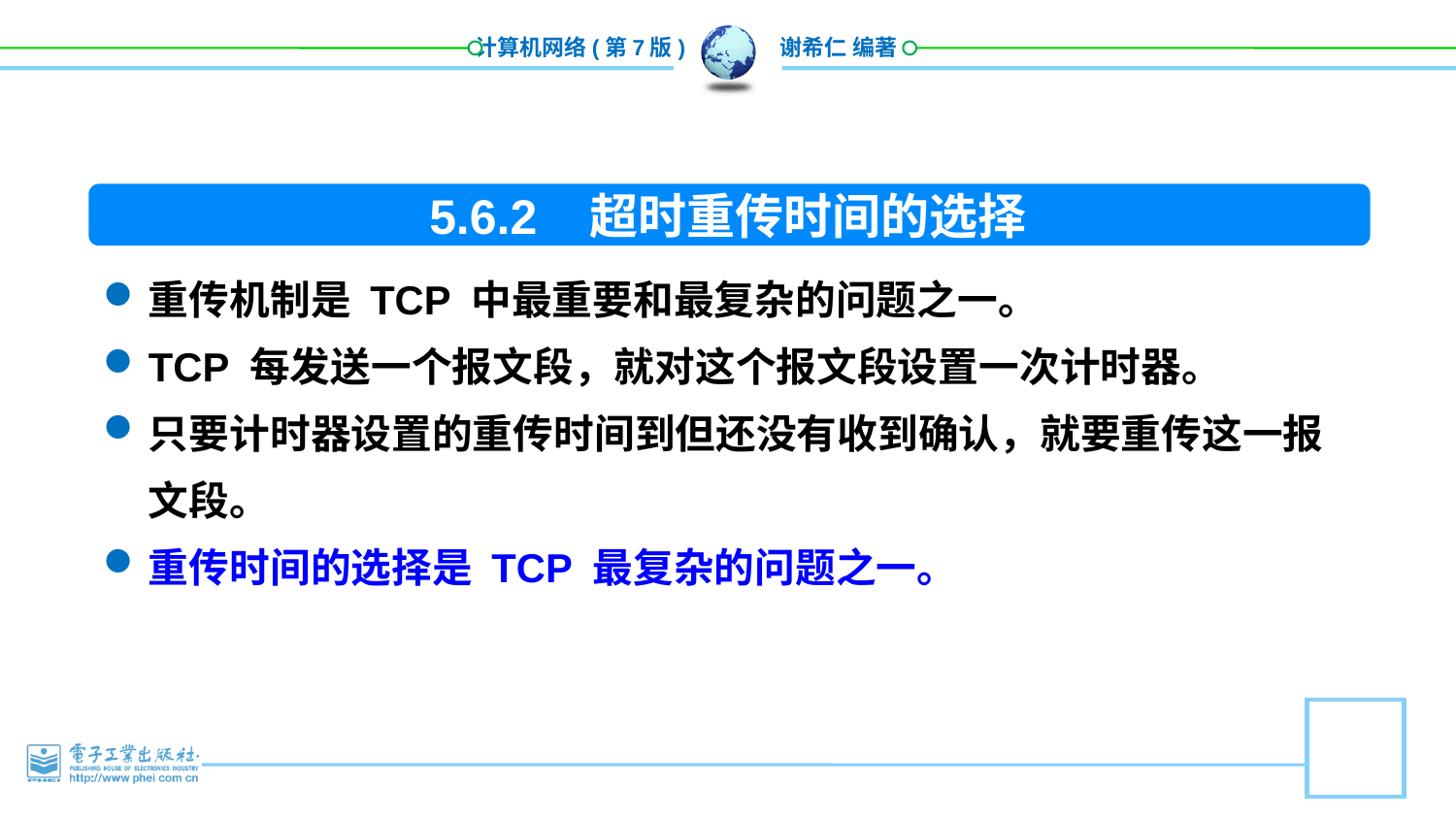

5.6.2   超时重传时间的选择

重传机制是 TCP 中最重要和最复杂的问题之一。
TCP 每发送一个报文段，就对这个报文段设置一次计时器。
只要计时器设置的重传时间到但还没有收到确认，就要重传这一报文段。
重传时间的选择是 TCP 最复杂的问题之一。